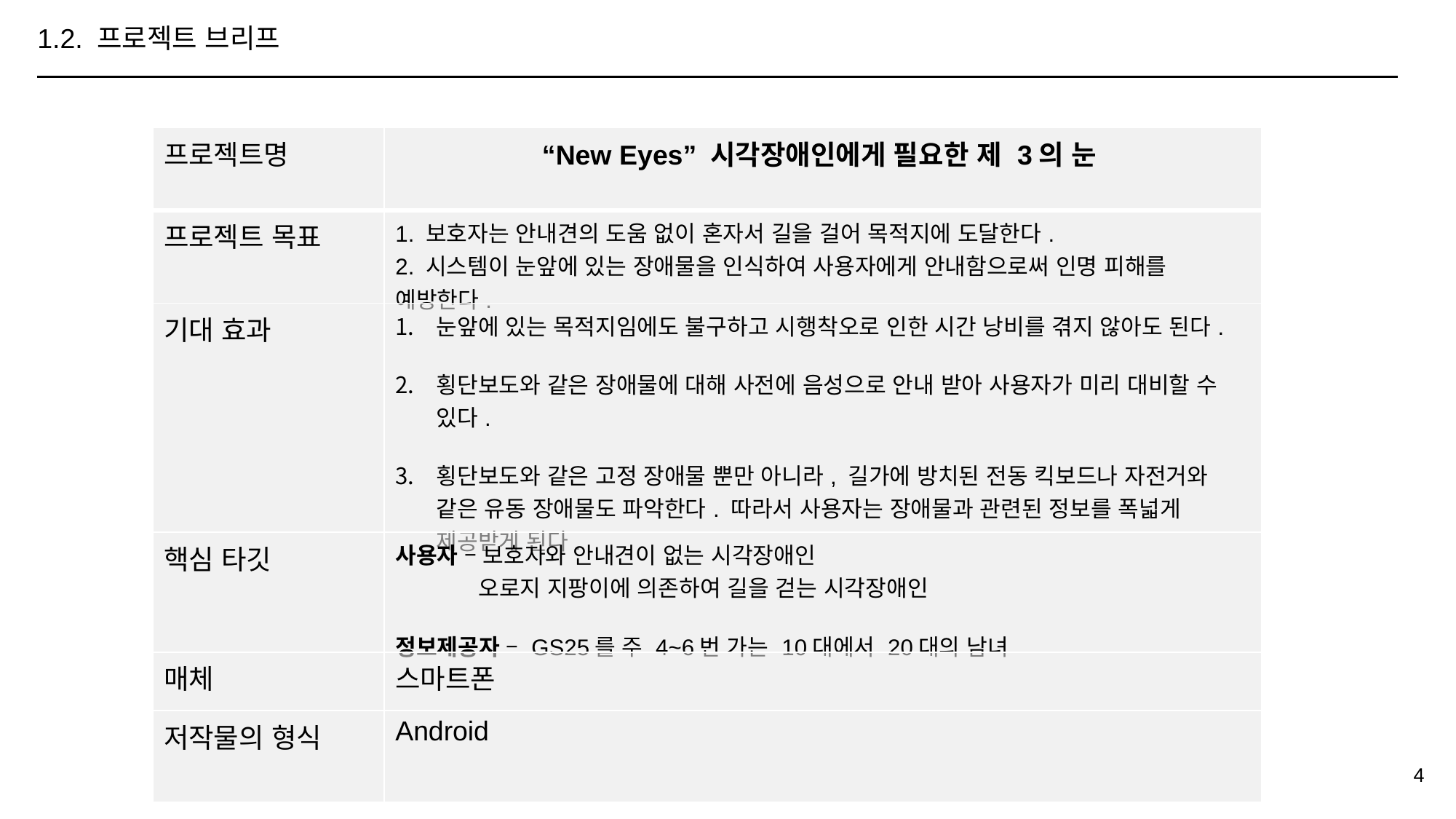

1.2. 프로젝트 브리프
| 프로젝트명 | “New Eyes” 시각장애인에게 필요한 제 3의 눈 |
| --- | --- |
| 프로젝트 목표 | 1. 보호자는 안내견의 도움 없이 혼자서 길을 걸어 목적지에 도달한다. 2. 시스템이 눈앞에 있는 장애물을 인식하여 사용자에게 안내함으로써 인명 피해를 예방한다. |
| 기대 효과 | 눈앞에 있는 목적지임에도 불구하고 시행착오로 인한 시간 낭비를 겪지 않아도 된다. 횡단보도와 같은 장애물에 대해 사전에 음성으로 안내 받아 사용자가 미리 대비할 수 있다. 횡단보도와 같은 고정 장애물 뿐만 아니라, 길가에 방치된 전동 킥보드나 자전거와 같은 유동 장애물도 파악한다. 따라서 사용자는 장애물과 관련된 정보를 폭넓게 제공받게 된다. |
| 핵심 타깃 | 사용자 – 보호자와 안내견이 없는 시각장애인 오로지 지팡이에 의존하여 길을 걷는 시각장애인 정보제공자 – GS25를 주 4~6번 가는 10대에서 20대의 남녀 |
| 매체 | 스마트폰 |
| 저작물의 형식 | Android |
4